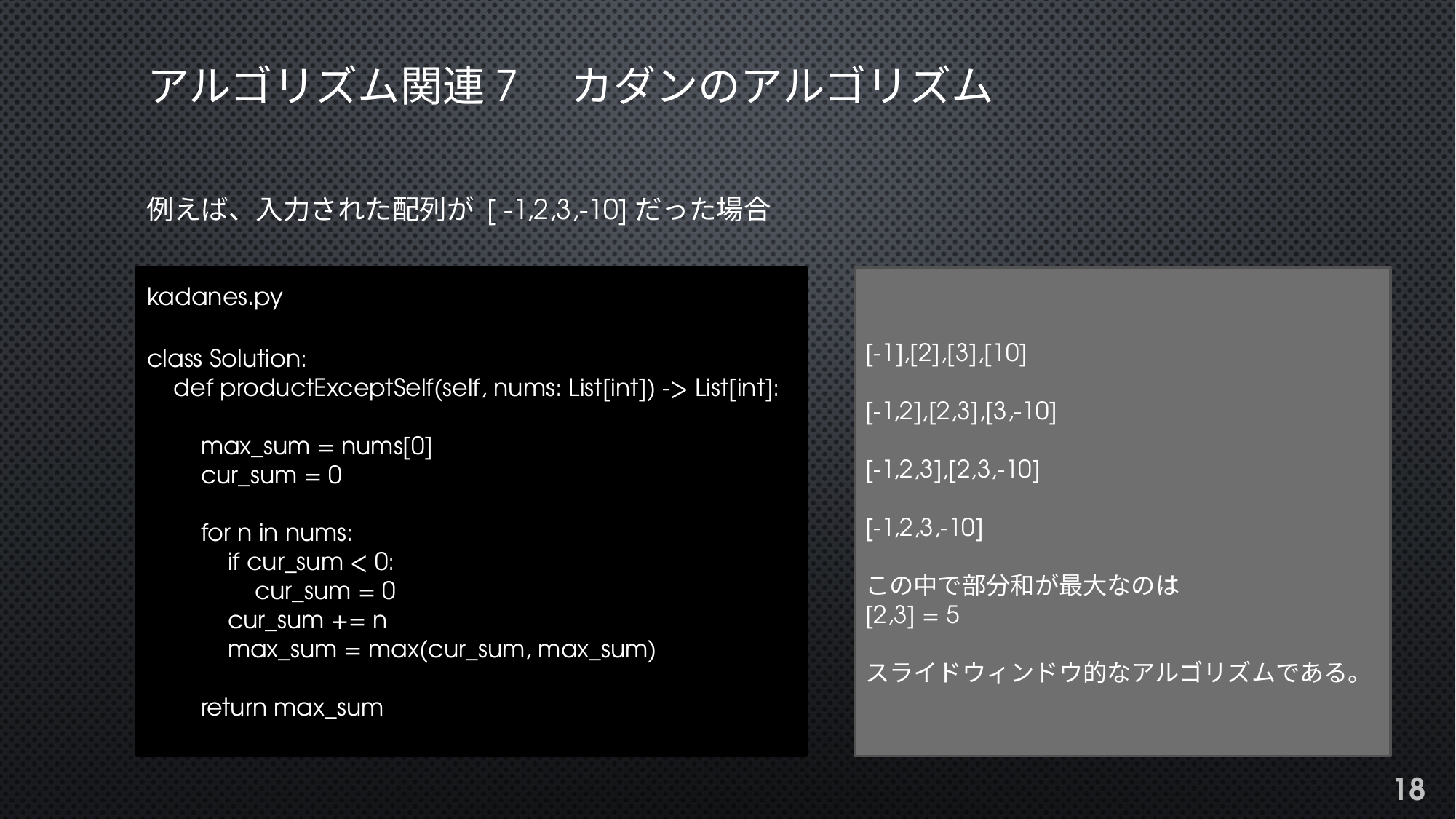

# アルゴリズム関連7　カダンのアルゴリズム
例えば、入力された配列が [ -1,2,3,-10]だった場合
kadanes.py

class Solution:
    def productExceptSelf(self, nums: List[int]) -> List[int]:

        max_sum = nums[0]
        cur_sum = 0

        for n in nums:
            if cur_sum < 0:
                cur_sum = 0
            cur_sum += n
            max_sum = max(cur_sum, max_sum)

        return max_sum

[-1],[2],[3],[10]

[-1,2],[2,3],[3,-10]

[-1,2,3],[2,3,-10]

[-1,2,3,-10]

この中で部分和が最大なのは
[2,3] = 5

スライドウィンドウ的なアルゴリズムである。
18